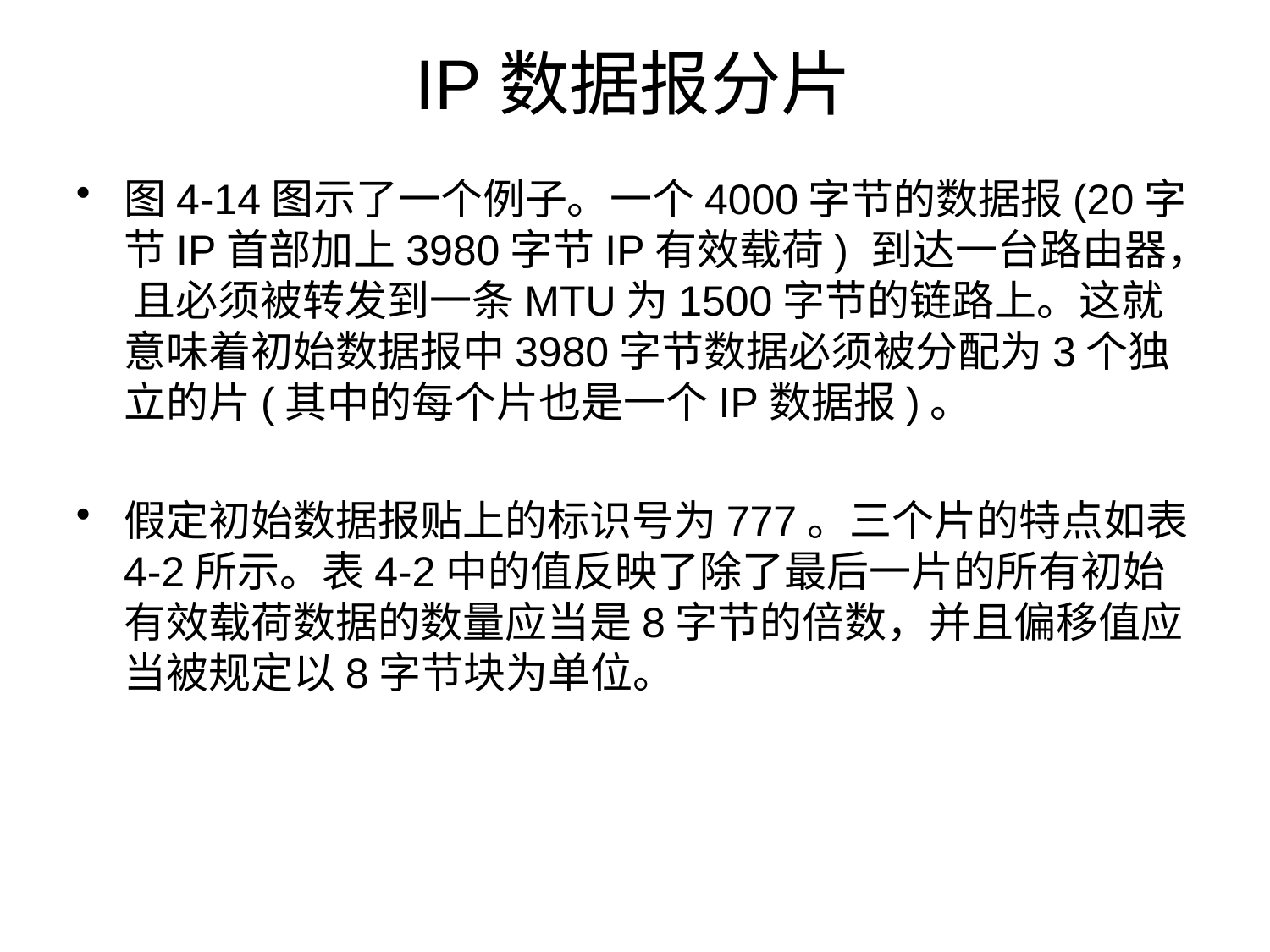

# IP数据报分片
图4-14图示了一个例子。一个4000字节的数据报(20字节IP首部加上3980字节IP有效载荷) 到达一台路由器， 且必须被转发到一条MTU为1500字节的链路上。这就意味着初始数据报中3980字节数据必须被分配为3个独立的片(其中的每个片也是一个IP数据报)。

假定初始数据报贴上的标识号为777。三个片的特点如表4-2所示。表4-2中的值反映了除了最后一片的所有初始有效载荷数据的数量应当是8字节的倍数，并且偏移值应当被规定以8字节块为单位。